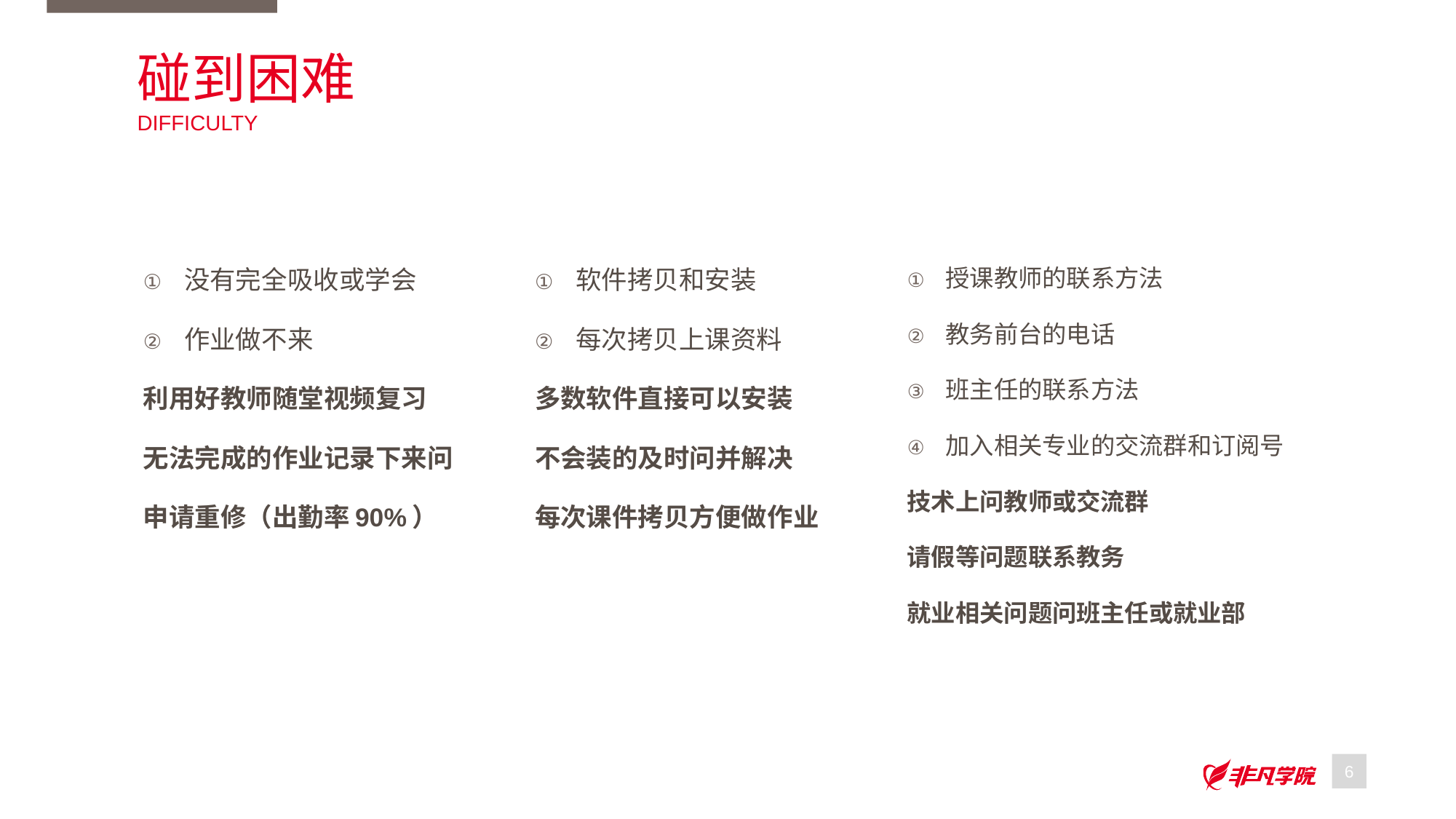

# 碰到困难 difficulty
授课教师的联系方法
教务前台的电话
班主任的联系方法
加入相关专业的交流群和订阅号
技术上问教师或交流群
请假等问题联系教务
就业相关问题问班主任或就业部

没有完全吸收或学会
作业做不来
利用好教师随堂视频复习
无法完成的作业记录下来问
申请重修（出勤率90%）

软件拷贝和安装
每次拷贝上课资料
多数软件直接可以安装
不会装的及时问并解决
每次课件拷贝方便做作业

6